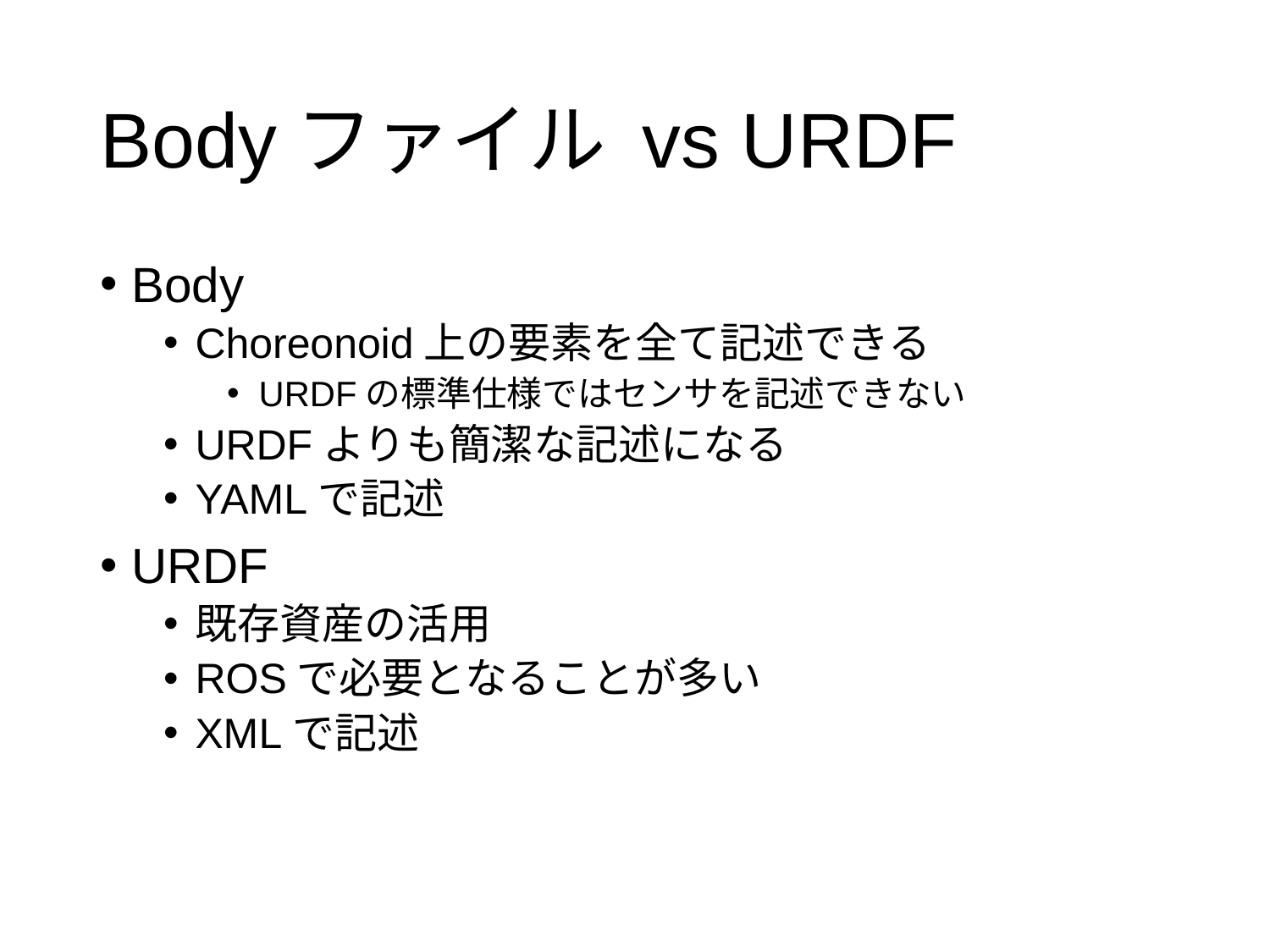

# Bodyファイル vs URDF
Body
Choreonoid上の要素を全て記述できる
URDFの標準仕様ではセンサを記述できない
URDFよりも簡潔な記述になる
YAMLで記述
URDF
既存資産の活用
ROSで必要となることが多い
XMLで記述